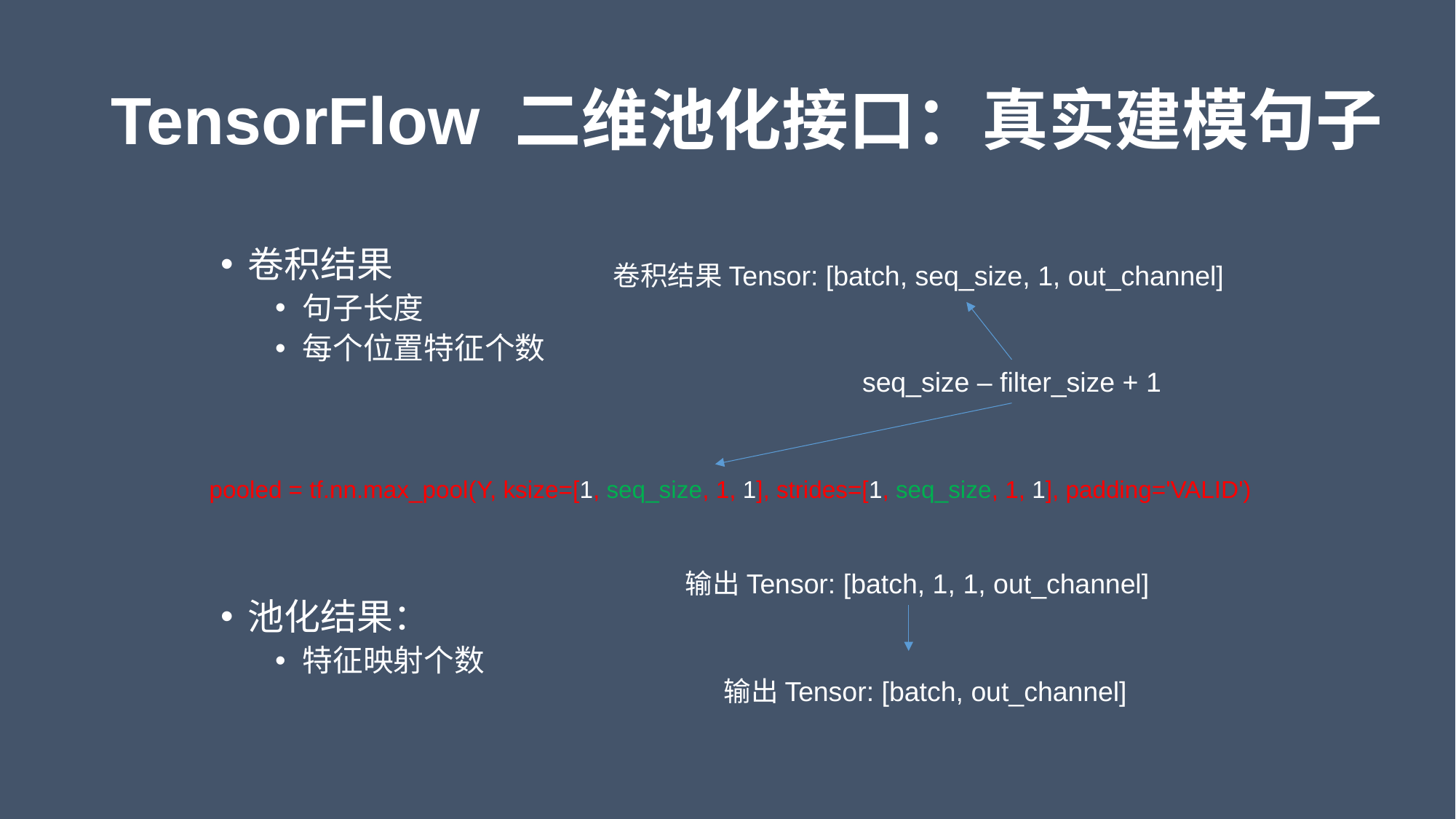

# TensorFlow 二维池化接口：真实建模句子
卷积结果
句子长度
每个位置特征个数

池化结果：
特征映射个数
卷积结果Tensor: [batch, seq_size, 1, out_channel]
seq_size – filter_size + 1
pooled = tf.nn.max_pool(Y, ksize=[1, seq_size, 1, 1], strides=[1, seq_size, 1, 1], padding='VALID')
输出Tensor: [batch, 1, 1, out_channel]
输出Tensor: [batch, out_channel]